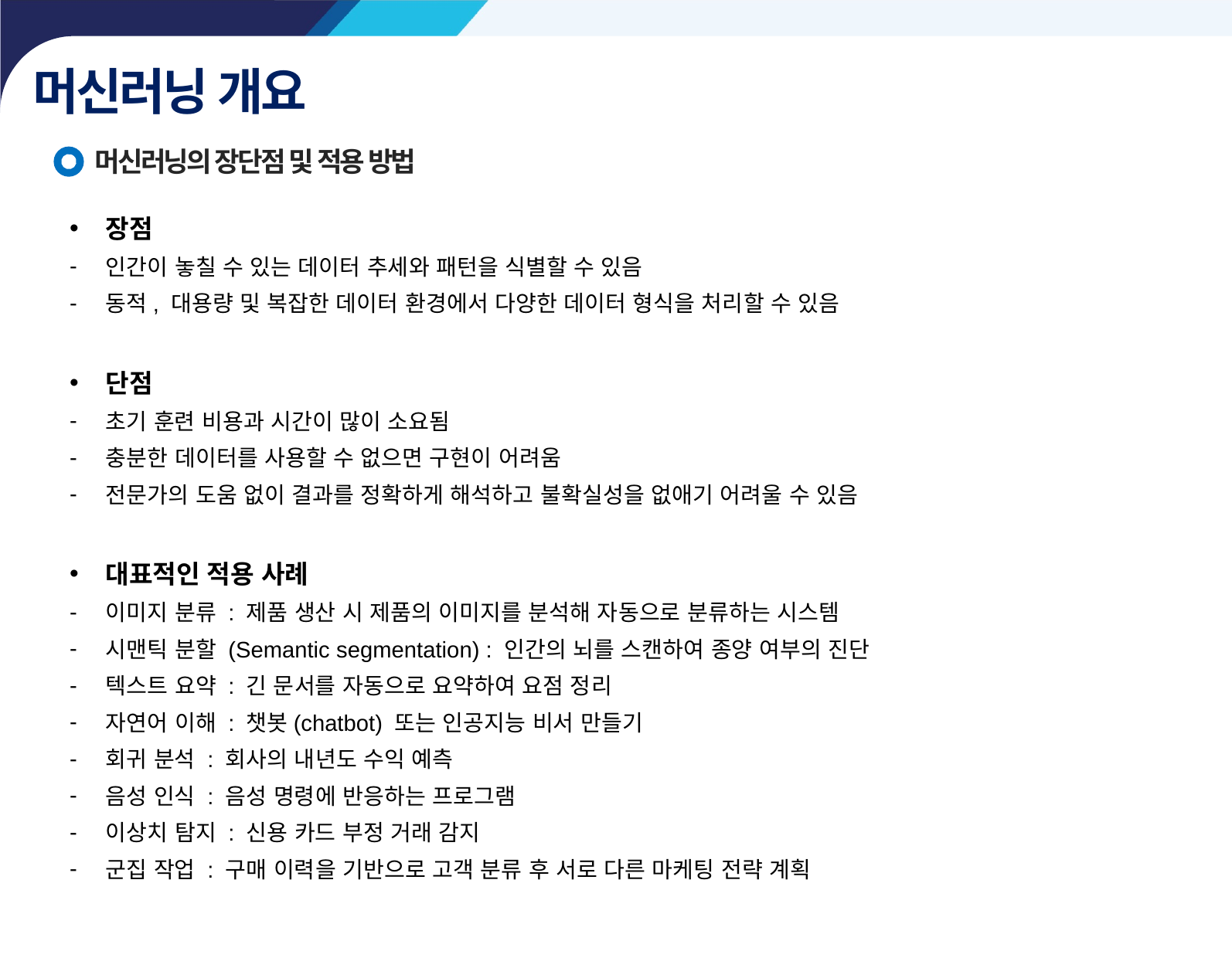

머신러닝 개요
머신러닝의 장단점 및 적용 방법

장점
인간이 놓칠 수 있는 데이터 추세와 패턴을 식별할 수 있음
동적, 대용량 및 복잡한 데이터 환경에서 다양한 데이터 형식을 처리할 수 있음

단점
초기 훈련 비용과 시간이 많이 소요됨
충분한 데이터를 사용할 수 없으면 구현이 어려움
전문가의 도움 없이 결과를 정확하게 해석하고 불확실성을 없애기 어려울 수 있음

대표적인 적용 사례
이미지 분류 : 제품 생산 시 제품의 이미지를 분석해 자동으로 분류하는 시스템
시맨틱 분할 (Semantic segmentation) : 인간의 뇌를 스캔하여 종양 여부의 진단
텍스트 요약 : 긴 문서를 자동으로 요약하여 요점 정리
자연어 이해 : 챗봇(chatbot) 또는 인공지능 비서 만들기
회귀 분석 : 회사의 내년도 수익 예측
음성 인식 : 음성 명령에 반응하는 프로그램
이상치 탐지 : 신용 카드 부정 거래 감지
군집 작업 : 구매 이력을 기반으로 고객 분류 후 서로 다른 마케팅 전략 계획